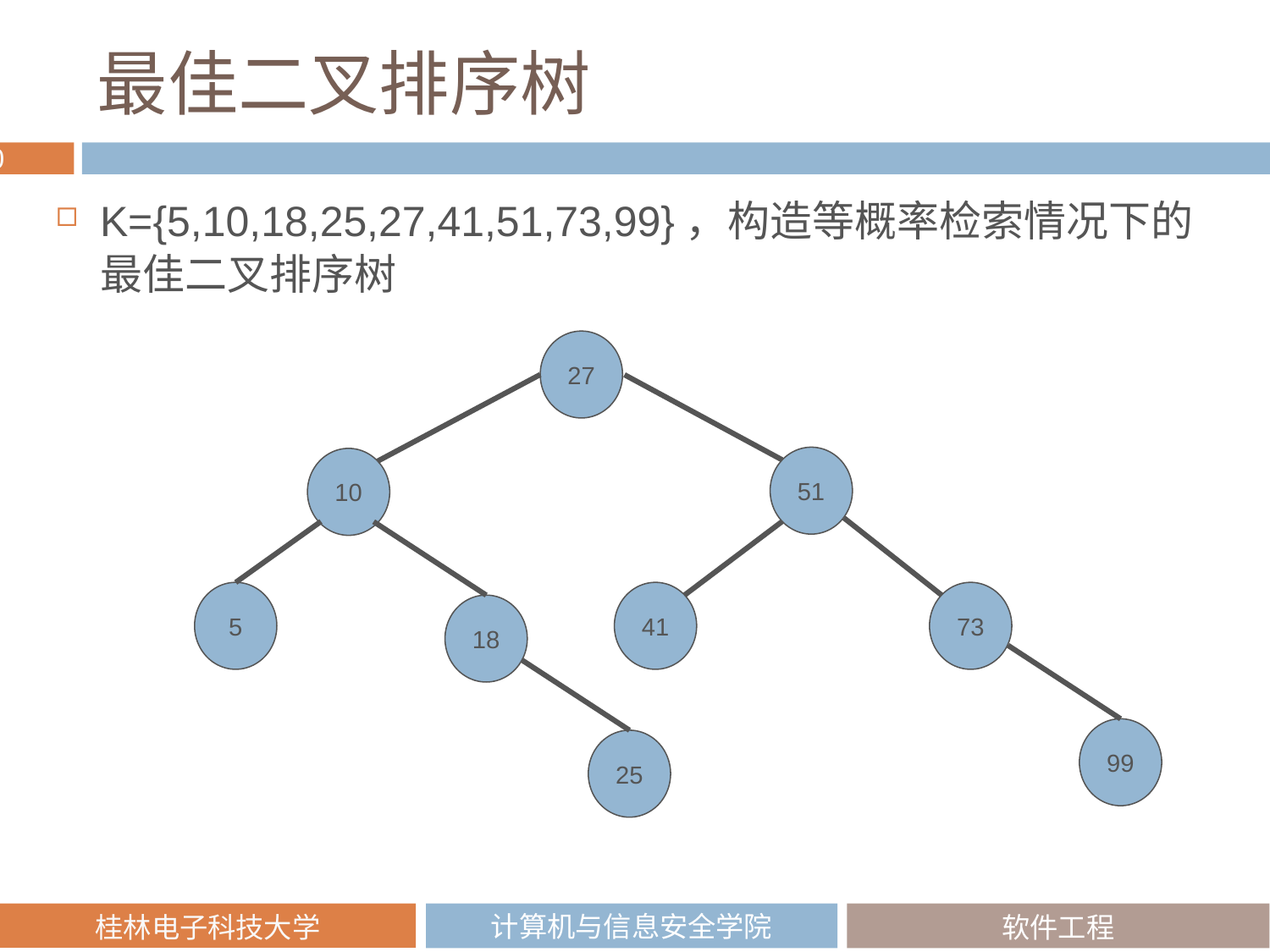

# 最佳二叉排序树
K={5,10,18,25,27,41,51,73,99}，构造等概率检索情况下的最佳二叉排序树

27
51
10
5
41
73
18
99
25